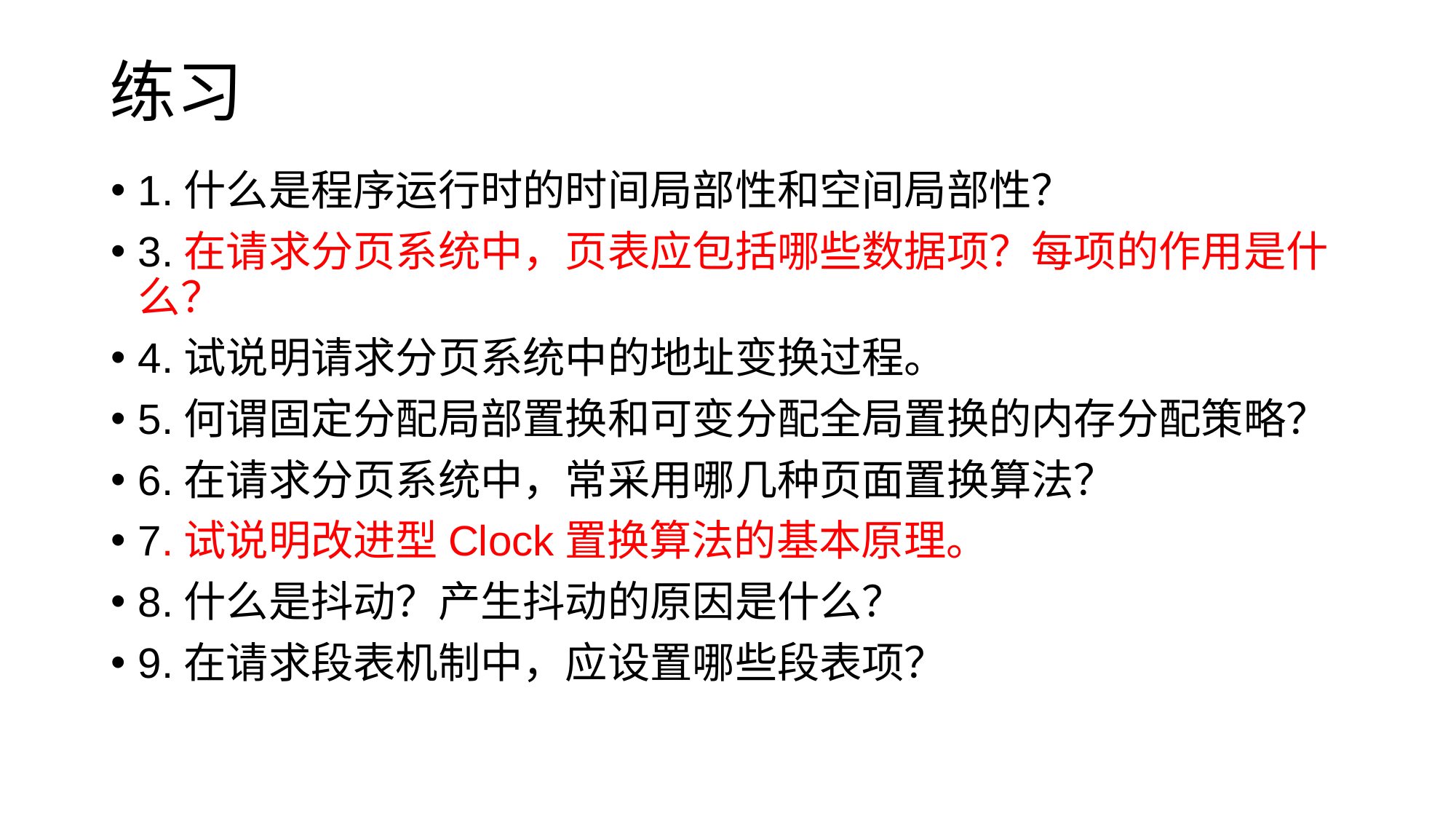

# 练习
1.什么是程序运行时的时间局部性和空间局部性？
3.在请求分页系统中，页表应包括哪些数据项？每项的作用是什么？
4.试说明请求分页系统中的地址变换过程。
5.何谓固定分配局部置换和可变分配全局置换的内存分配策略？
6.在请求分页系统中，常采用哪几种页面置换算法？
7.试说明改进型Clock置换算法的基本原理。
8.什么是抖动？产生抖动的原因是什么？
9.在请求段表机制中，应设置哪些段表项？